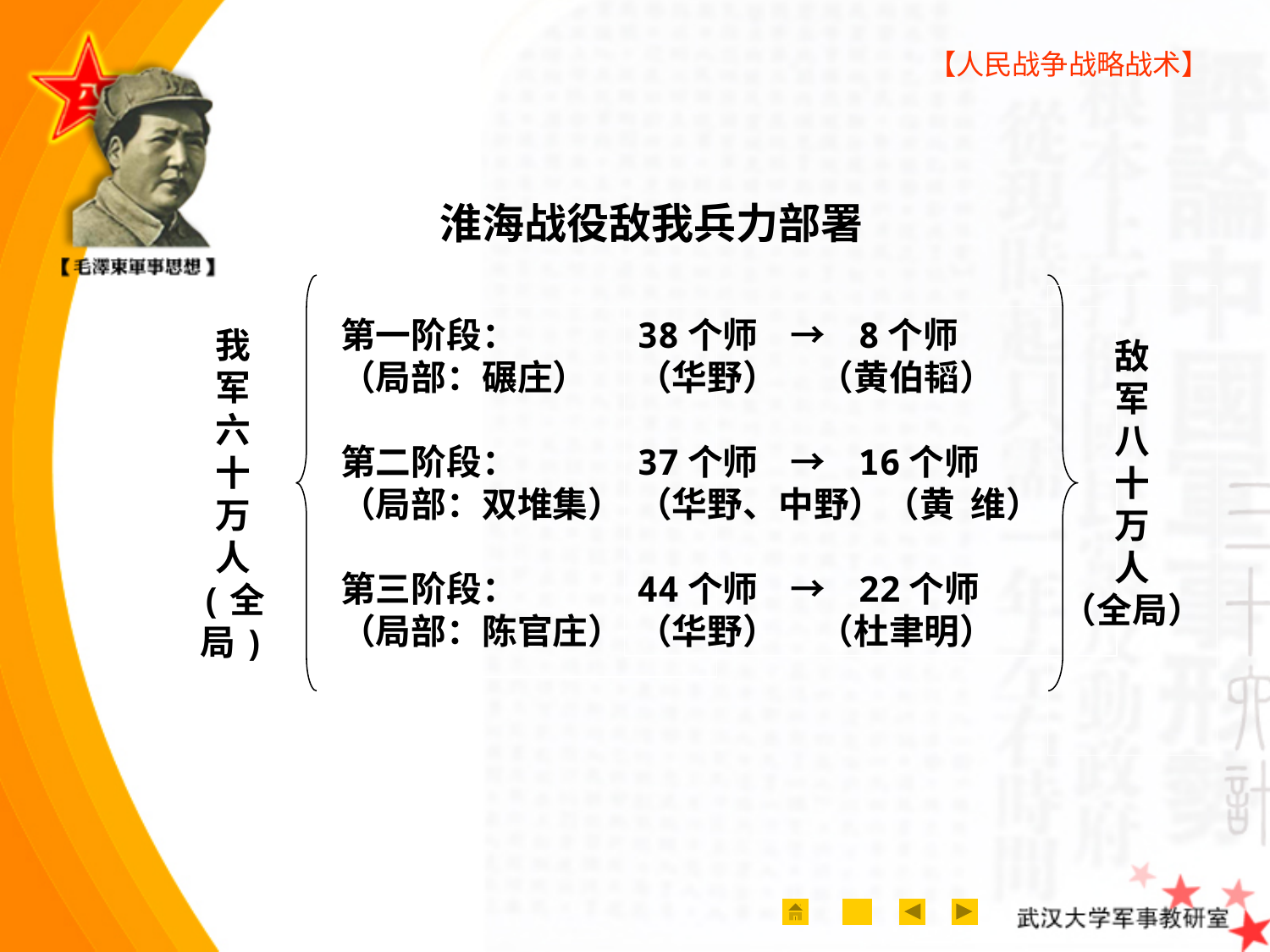

【人民战争战略战术】
淮海战役敌我兵力部署

敌
军
八
十
万
人
（全局）
第一阶段：
（局部：碾庄）

第二阶段：
（局部：双堆集）

第三阶段：
（局部：陈官庄）
38个师    →   8个师
（华野）     （黄伯韬）

37个师    →   16个师
（华野、中野）（黄  维）

44个师    →   22个师
（华野）     （杜聿明）

我
军
六
十
万
人
(全局)